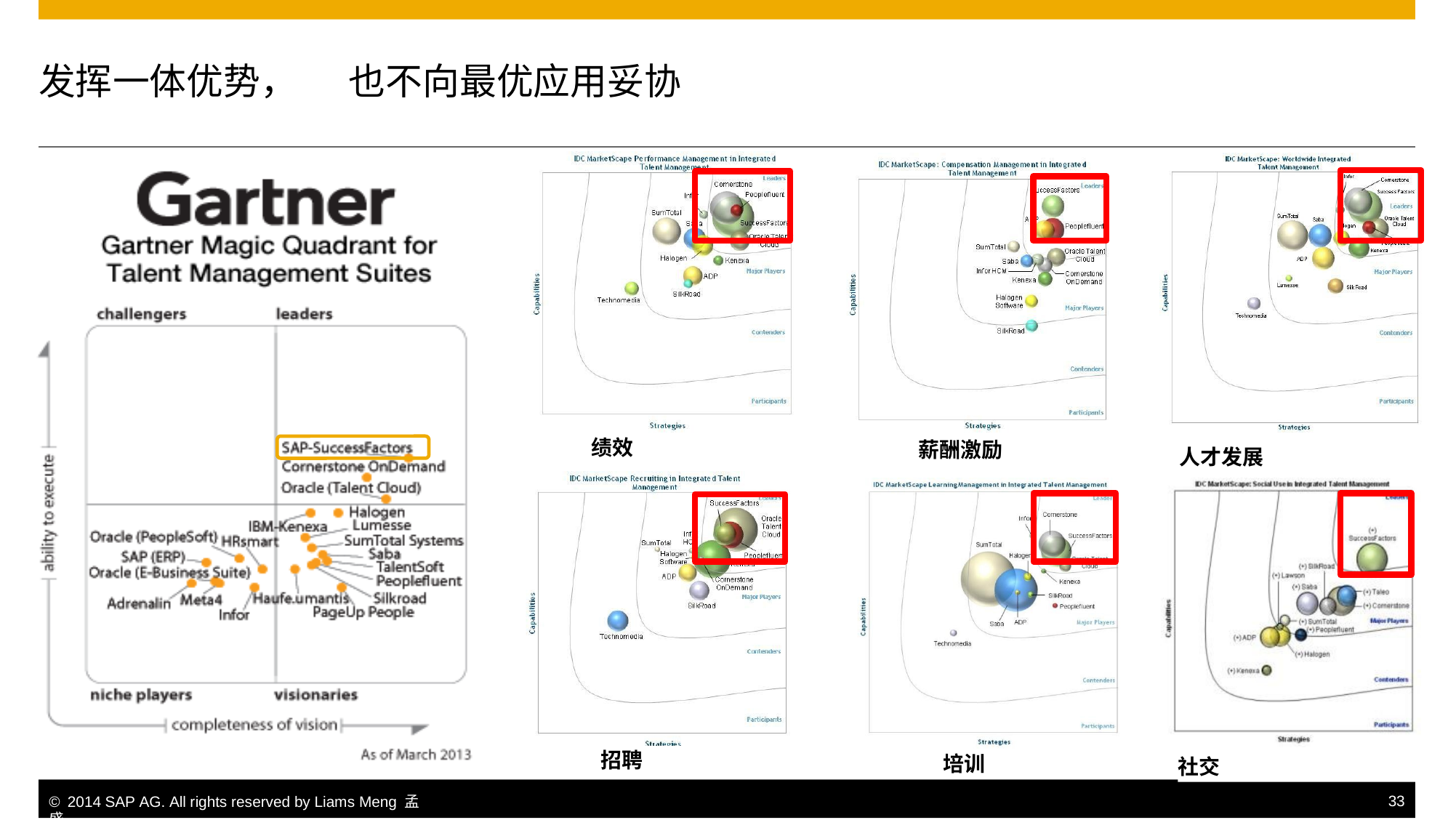

发挥一体优势，
也不向最优应用妥协

绩效

薪酬激励
人才发展

招聘

培训

社交

© 2014 SAP AG. All rights reserved by Liams Meng 孟盛.
33